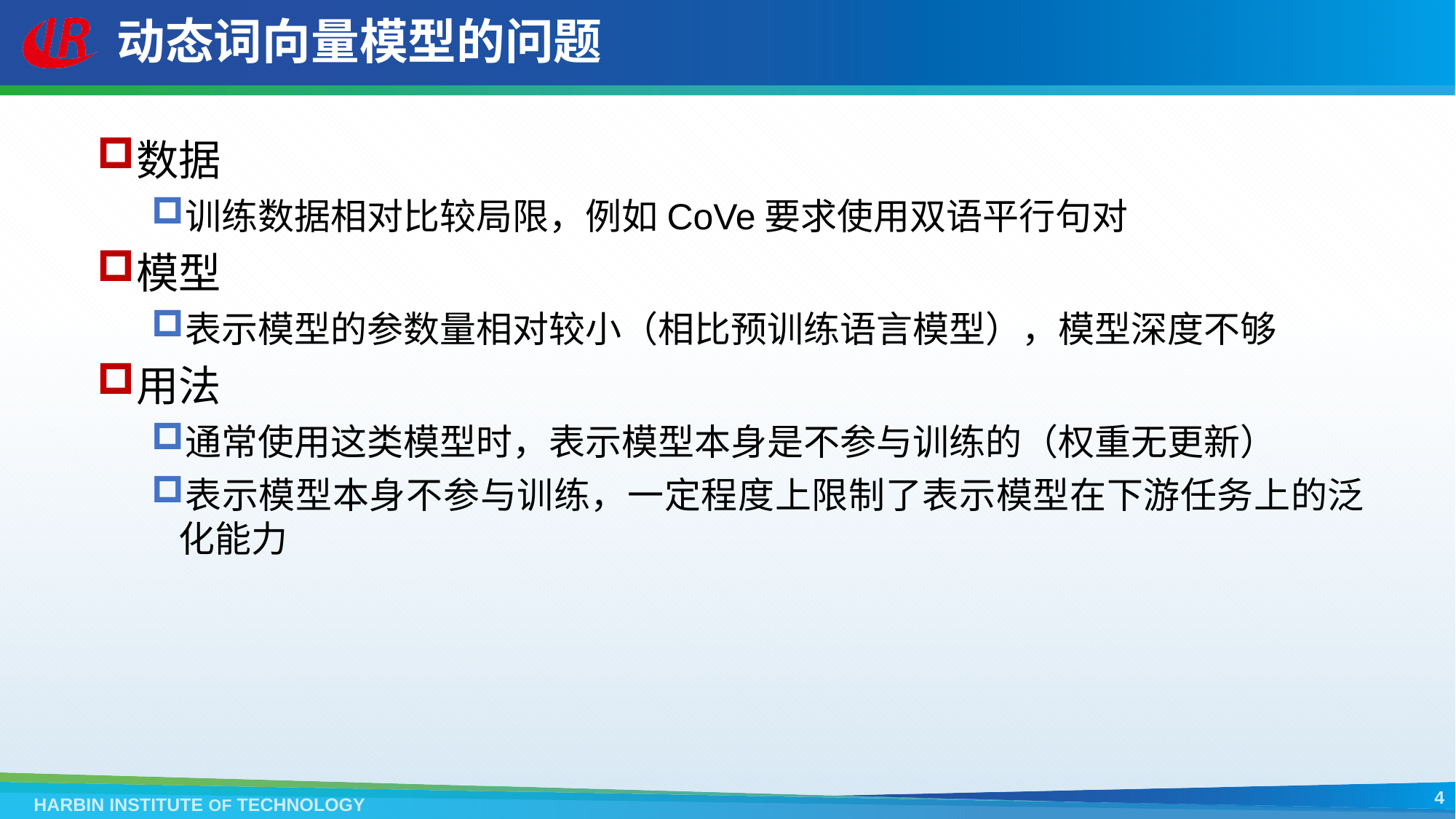

# 动态词向量模型的问题
数据
训练数据相对比较局限，例如CoVe要求使用双语平行句对
模型
表示模型的参数量相对较小（相比预训练语言模型），模型深度不够
用法
通常使用这类模型时，表示模型本身是不参与训练的（权重无更新）
表示模型本身不参与训练，一定程度上限制了表示模型在下游任务上的泛化能力
4
HARBIN INSTITUTE OF TECHNOLOGY